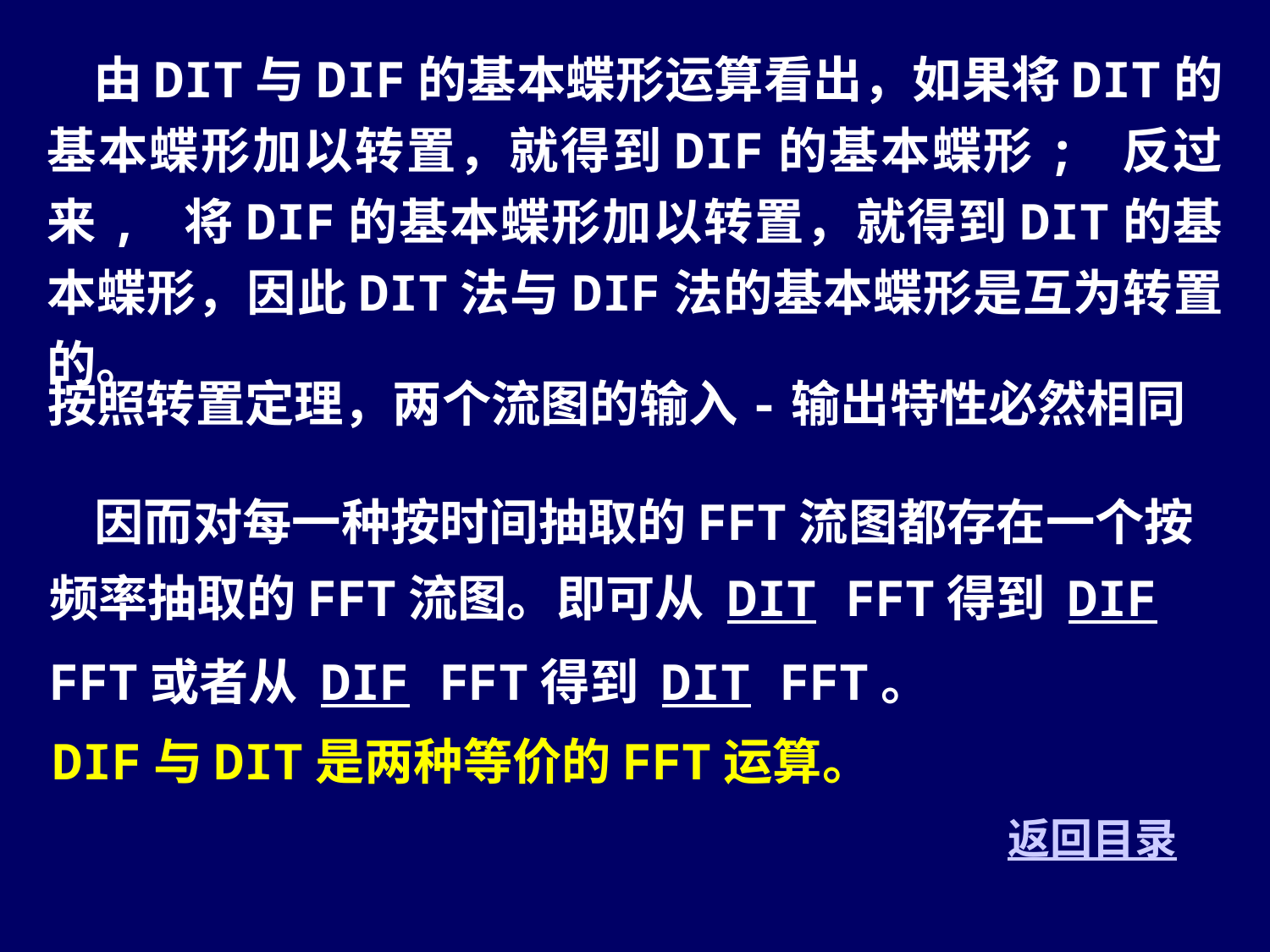

由DIT与DIF的基本蝶形运算看出，如果将DIT的基本蝶形加以转置，就得到DIF的基本蝶形; 反过来, 将DIF的基本蝶形加以转置，就得到DIT的基本蝶形，因此DIT法与DIF法的基本蝶形是互为转置的。
按照转置定理，两个流图的输入-输出特性必然相同
   因而对每一种按时间抽取的FFT流图都存在一个按频率抽取的FFT流图。即可从 DIT FFT得到 DIF FFT或者从 DIF FFT得到 DIT FFT。
DIF与DIT是两种等价的FFT运算。
返回目录